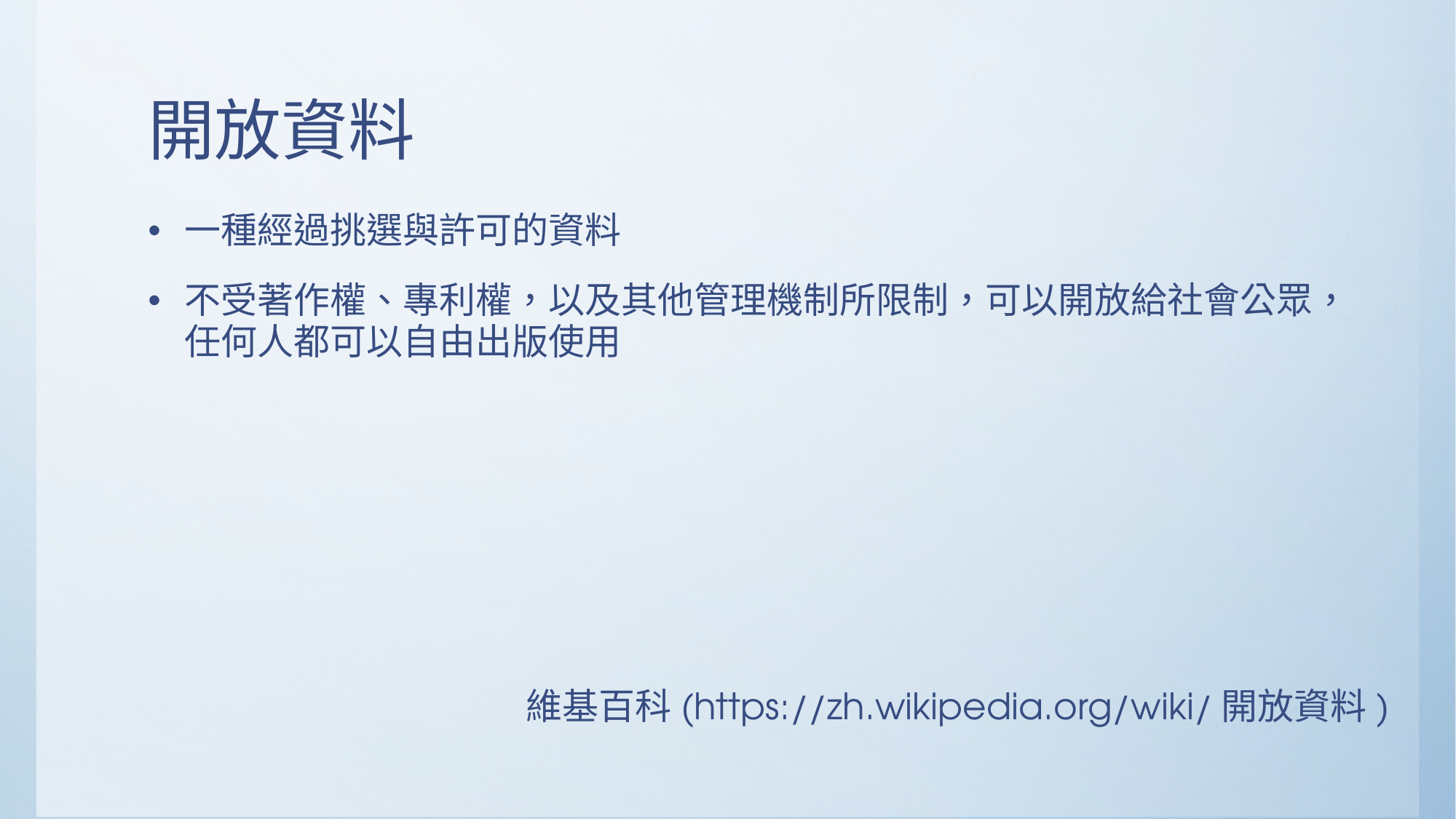

# 開放資料
一種經過挑選與許可的資料
不受著作權、專利權，以及其他管理機制所限制，可以開放給社會公眾，任何人都可以自由出版使用
維基百科(https://zh.wikipedia.org/wiki/開放資料)